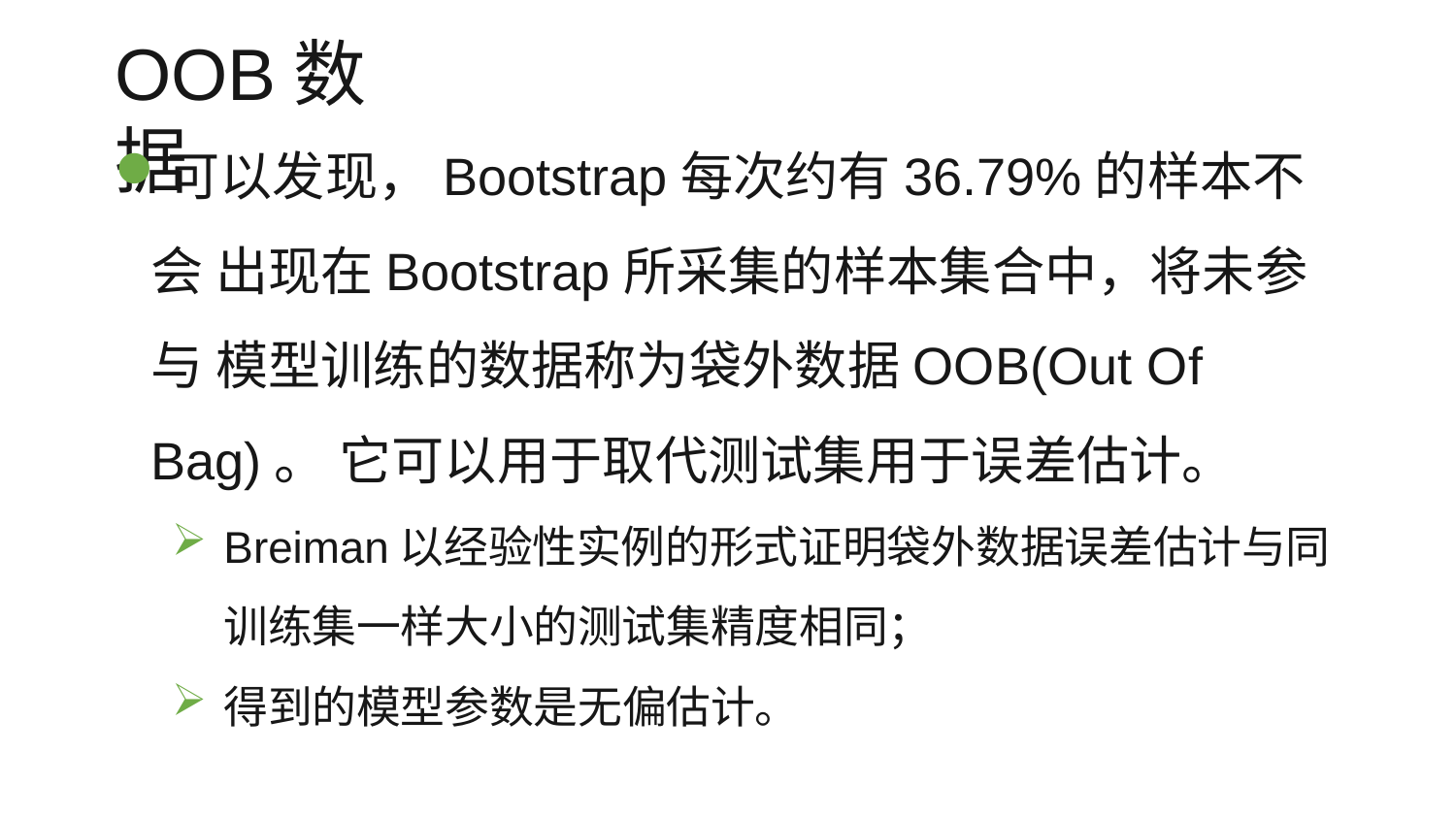

# OOB数据
可以发现，Bootstrap每次约有36.79%的样本不会 出现在Bootstrap所采集的样本集合中，将未参与 模型训练的数据称为袋外数据OOB(Out Of Bag)。 它可以用于取代测试集用于误差估计。
Breiman以经验性实例的形式证明袋外数据误差估计与同 训练集一样大小的测试集精度相同；
得到的模型参数是无偏估计。